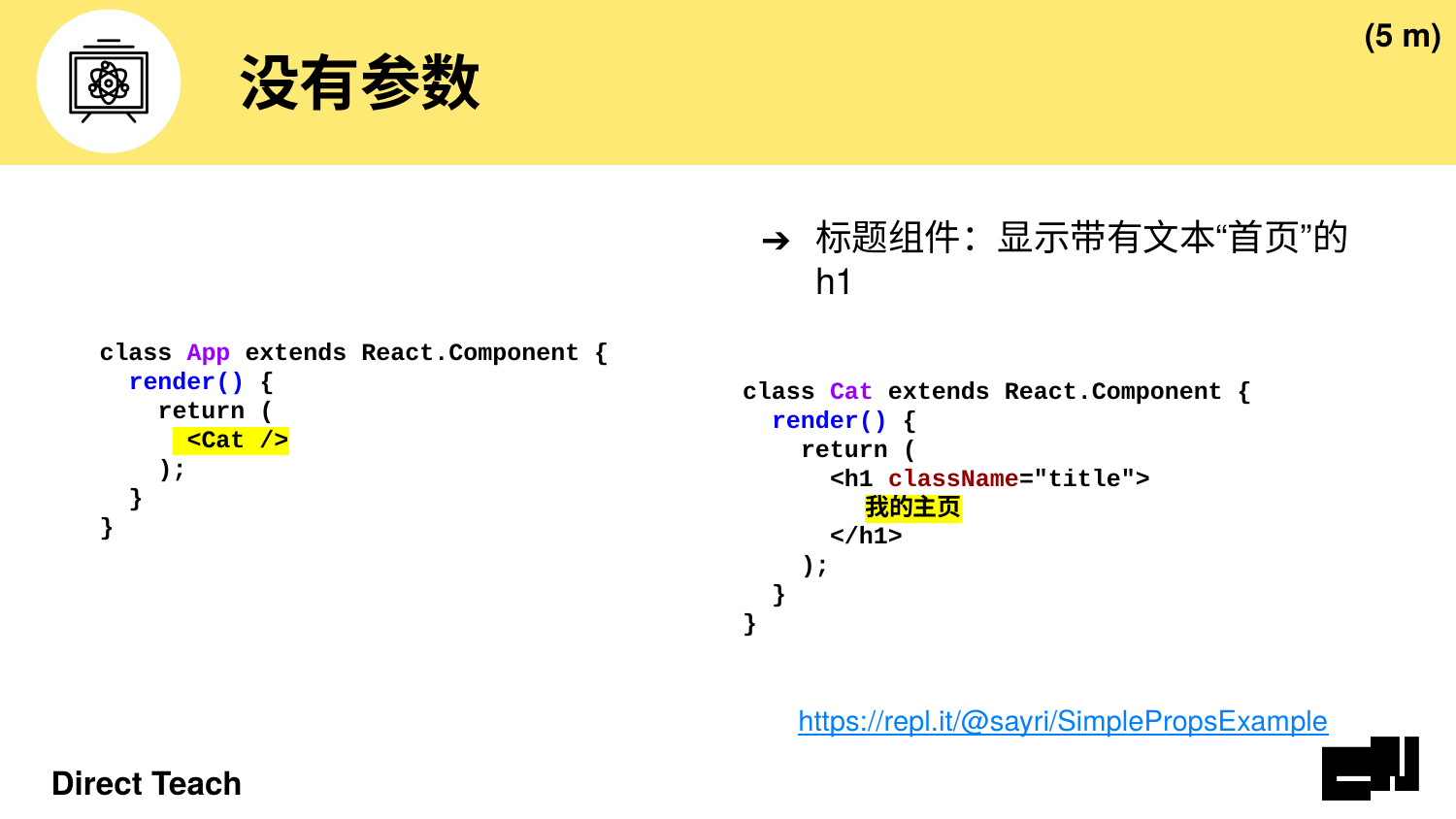

(5 m)
# 没有参数
标题组件：显示带有文本“首页”的h1

class Cat extends React.Component {
  render() {
    return (
      <h1 className="title">
        我的主页
      </h1>
    );
  }
}

class App extends React.Component {
  render() {
    return (
 <Cat />
    );
  }
}

https://repl.it/@sayri/SimplePropsExample